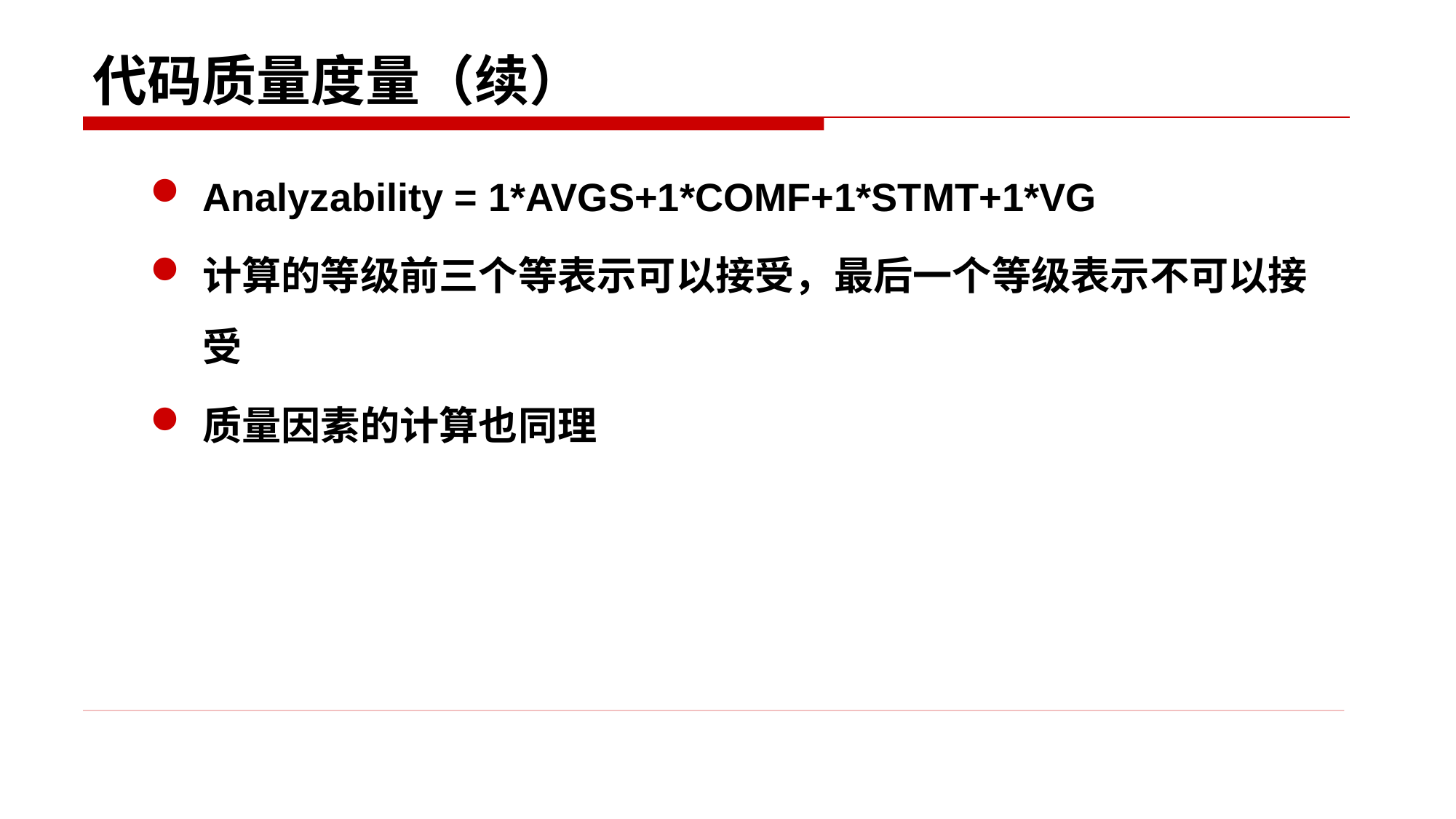

# 代码质量度量（续）
Analyzability = 1*AVGS+1*COMF+1*STMT+1*VG
计算的等级前三个等表示可以接受，最后一个等级表示不可以接受
质量因素的计算也同理